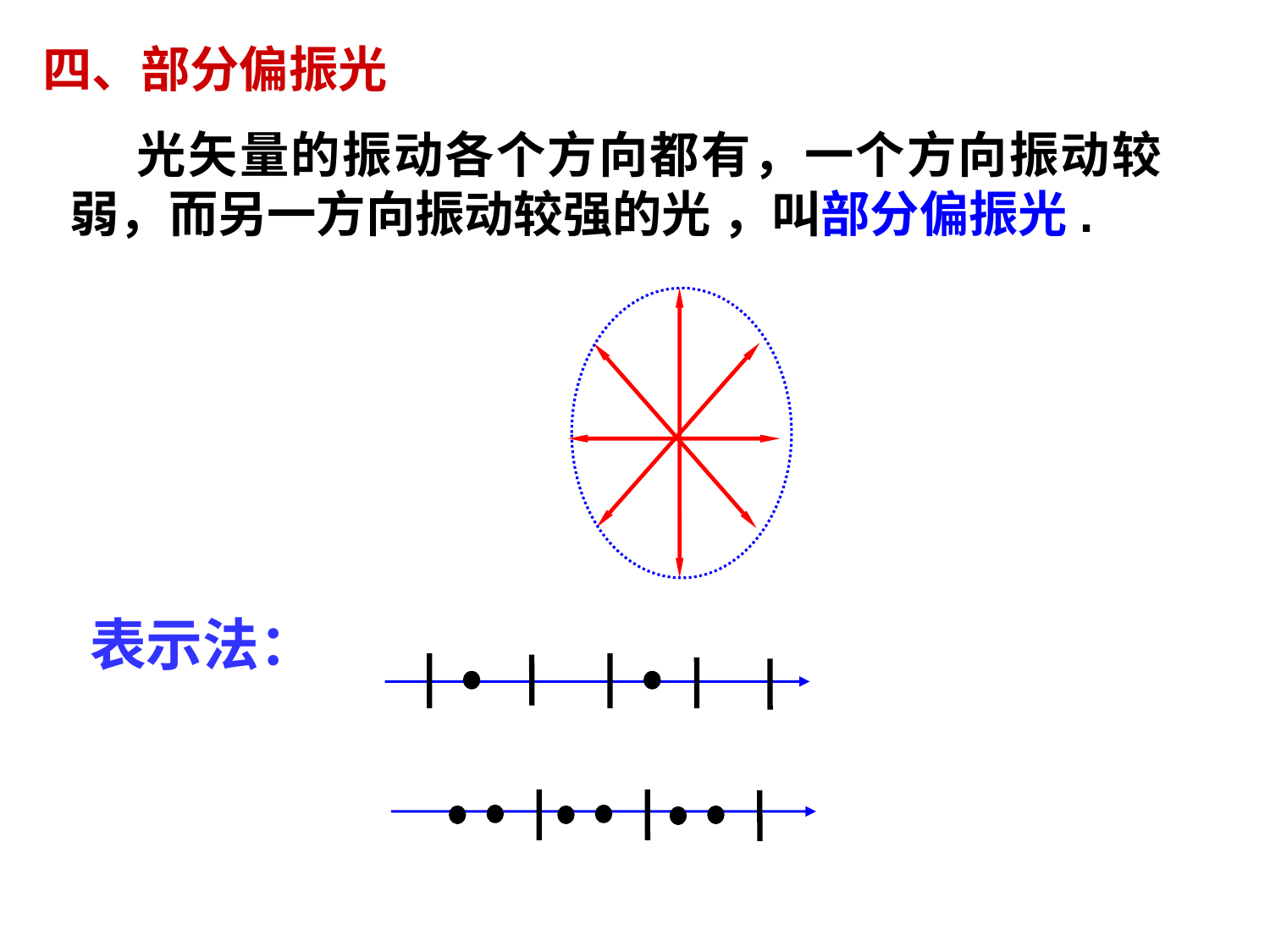

四、部分偏振光
    光矢量的振动各个方向都有，一个方向振动较弱，而另一方向振动较强的光 ，叫部分偏振光.

表示法：